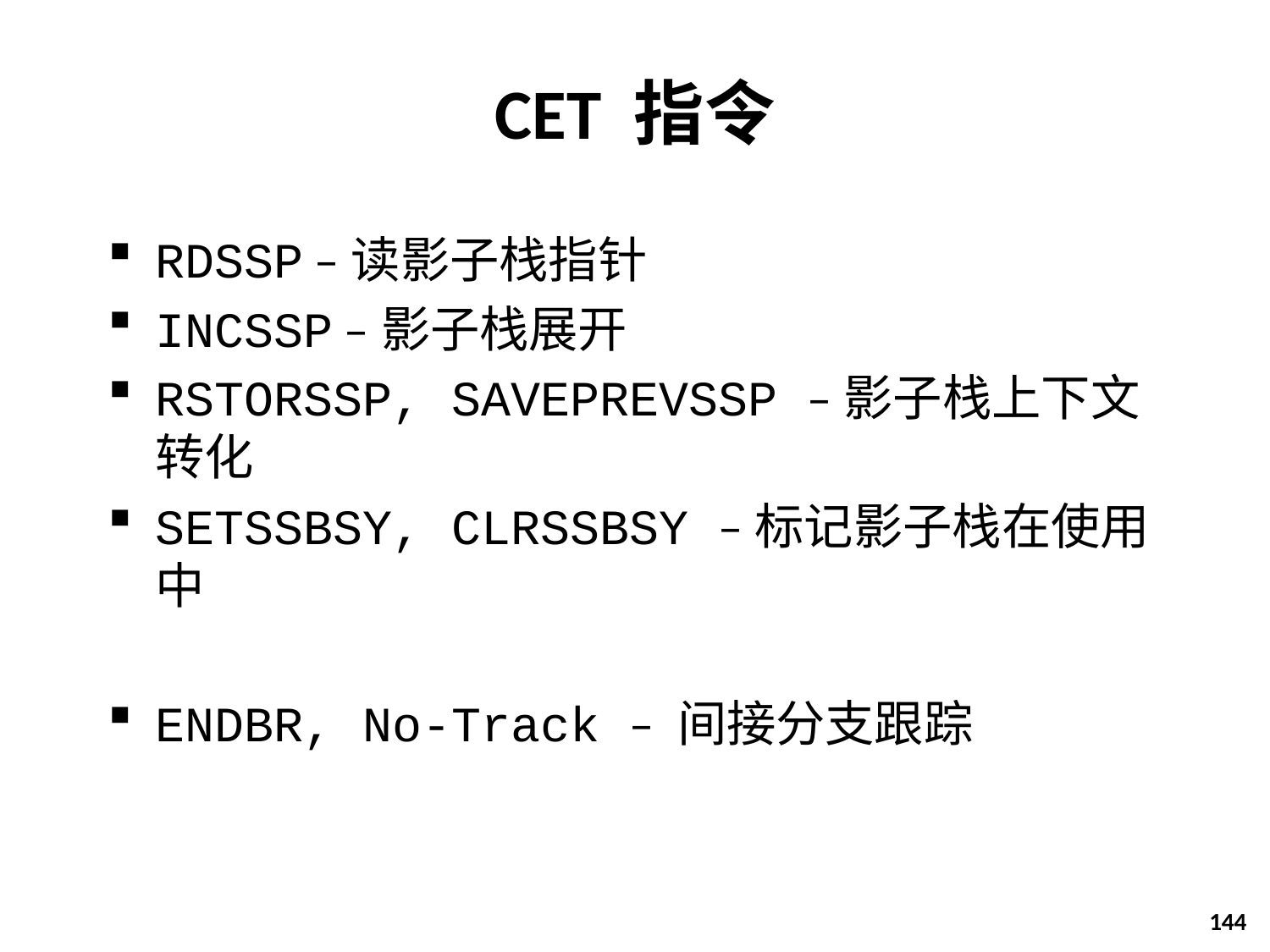

# CET 指令
RDSSP –读影子栈指针
INCSSP –影子栈展开
RSTORSSP, SAVEPREVSSP –影子栈上下文转化
SETSSBSY, CLRSSBSY –标记影子栈在使用中

ENDBR, No-Track – 间接分支跟踪
144